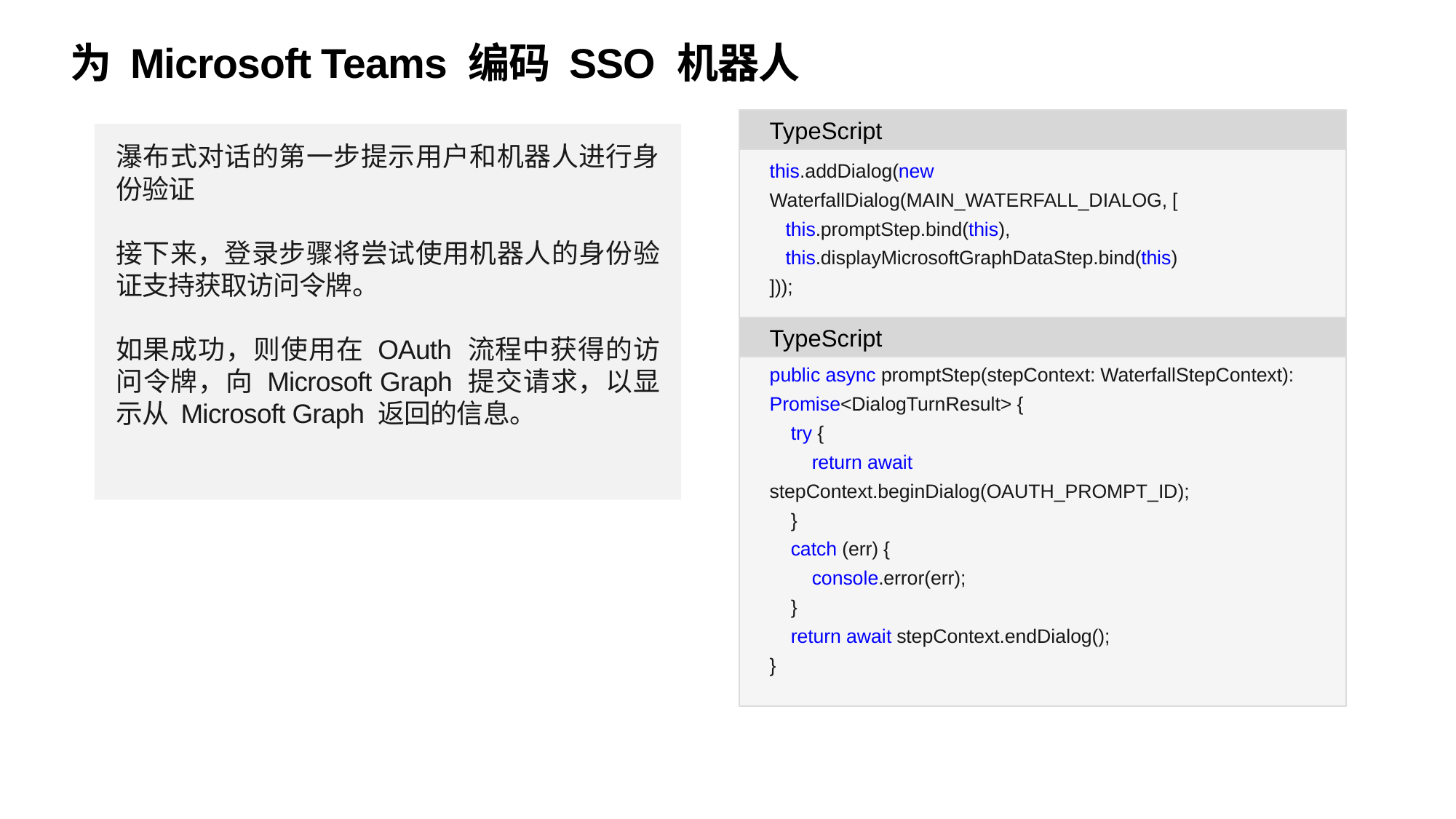

# 为 Microsoft Teams 编码 SSO 机器人
TypeScript
瀑布式对话的第一步提示用户和机器人进行身份验证

接下来，登录步骤将尝试使用机器人的身份验证支持获取访问令牌。

如果成功，则使用在 OAuth 流程中获得的访问令牌，向 Microsoft Graph 提交请求，以显示从 Microsoft Graph 返回的信息。

this.addDialog(new WaterfallDialog(MAIN_WATERFALL_DIALOG, [
   this.promptStep.bind(this),
   this.displayMicrosoftGraphDataStep.bind(this)
]));
TypeScript
public async promptStep(stepContext: WaterfallStepContext): Promise<DialogTurnResult> {
    try {
        return await stepContext.beginDialog(OAUTH_PROMPT_ID);
    }
    catch (err) {
        console.error(err);
    }
    return await stepContext.endDialog();
}